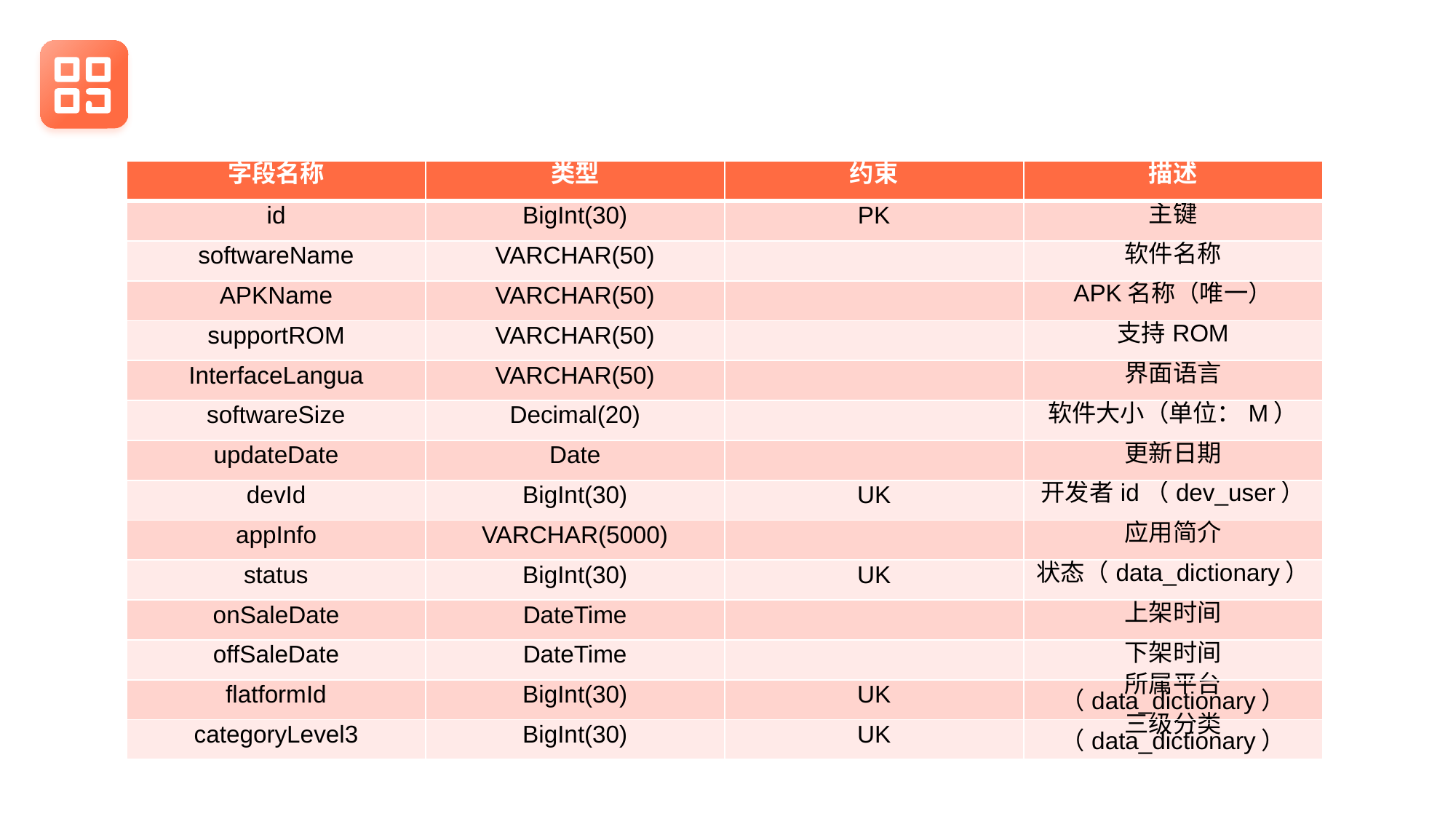

| 字段名称 | 类型 | 约束 | 描述 |
| --- | --- | --- | --- |
| id | BigInt(30) | PK | 主键 |
| softwareName | VARCHAR(50) |  | 软件名称 |
| APKName | VARCHAR(50) |  | APK名称（唯一） |
| supportROM | VARCHAR(50) |  | 支持ROM |
| InterfaceLangua | VARCHAR(50) |  | 界面语言 |
| softwareSize | Decimal(20) |  | 软件大小（单位：M） |
| updateDate | Date |  | 更新日期 |
| devId | BigInt(30) | UK | 开发者id（dev\_user） |
| appInfo | VARCHAR(5000) |  | 应用简介 |
| status | BigInt(30) | UK | 状态（data\_dictionary） |
| onSaleDate | DateTime |  | 上架时间 |
| offSaleDate | DateTime |  | 下架时间 |
| flatformId | BigInt(30) | UK | 所属平台（data\_dictionary） |
| categoryLevel3 | BigInt(30) | UK | 三级分类（data\_dictionary） |